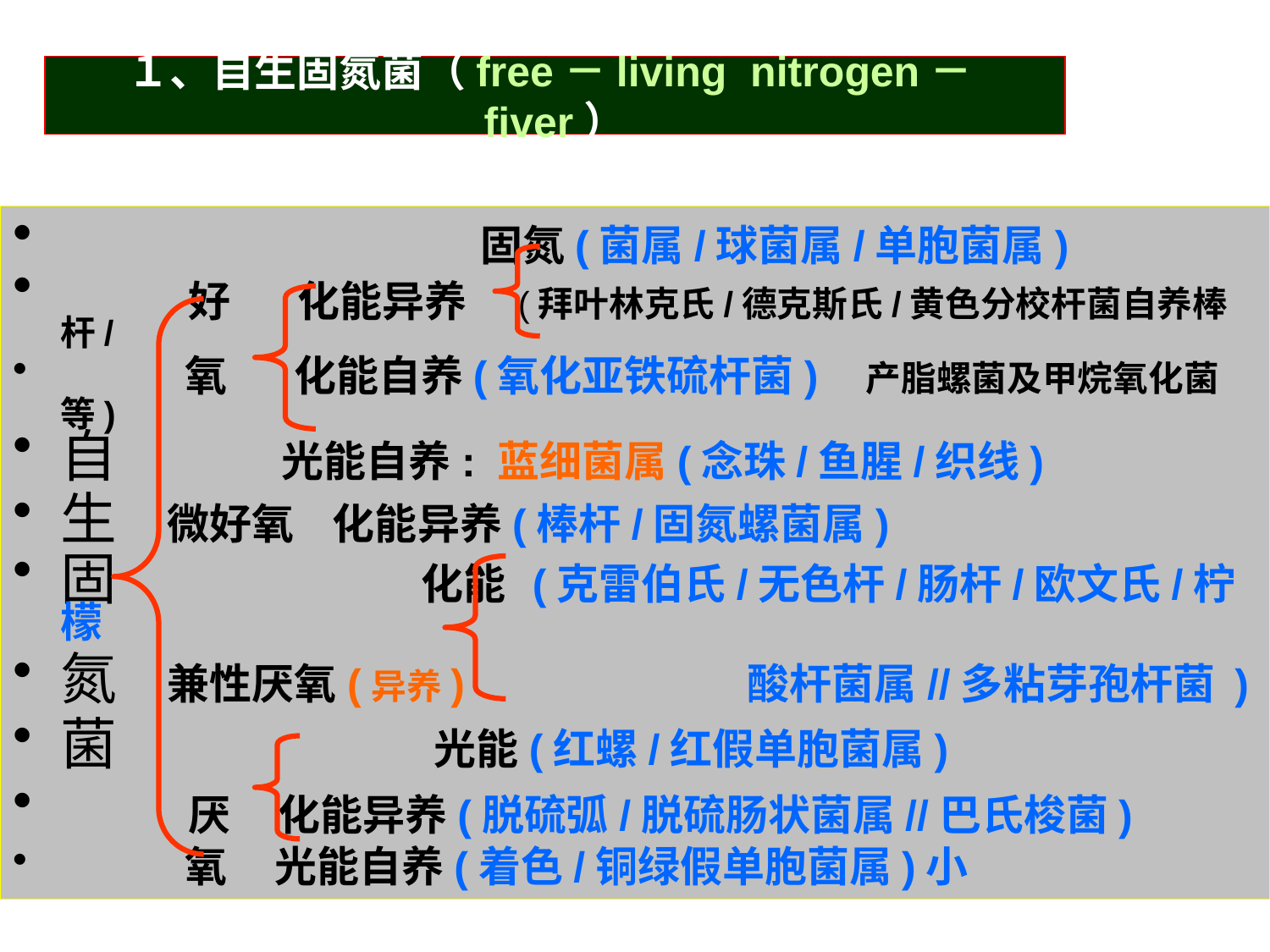

# １、自生固氮菌（free－living  nitrogen－fiver）
                                固氮(菌属/球菌属/单胞菌属)
         好       化能异养   (拜叶林克氏/德克斯氏/黄色分校杆菌自养棒杆/
            氧       化能自养(氧化亚铁硫杆菌)    产脂螺菌及甲烷氧化菌等)
自             光能自养: 蓝细菌属(念珠/鱼腥/织线)
生    微好氧    化能异养(棒杆/固氮螺菌属)
固                        化能 (克雷伯氏/无色杆/肠杆/欧文氏/柠檬
氮    兼性厌氧(异养)                       酸杆菌属//多粘芽孢杆菌 )
菌                         光能(红螺/红假单胞菌属)
         厌     化能异养(脱硫弧/脱硫肠状菌属//巴氏梭菌)
            氧     光能自养(着色/铜绿假单胞菌属)小